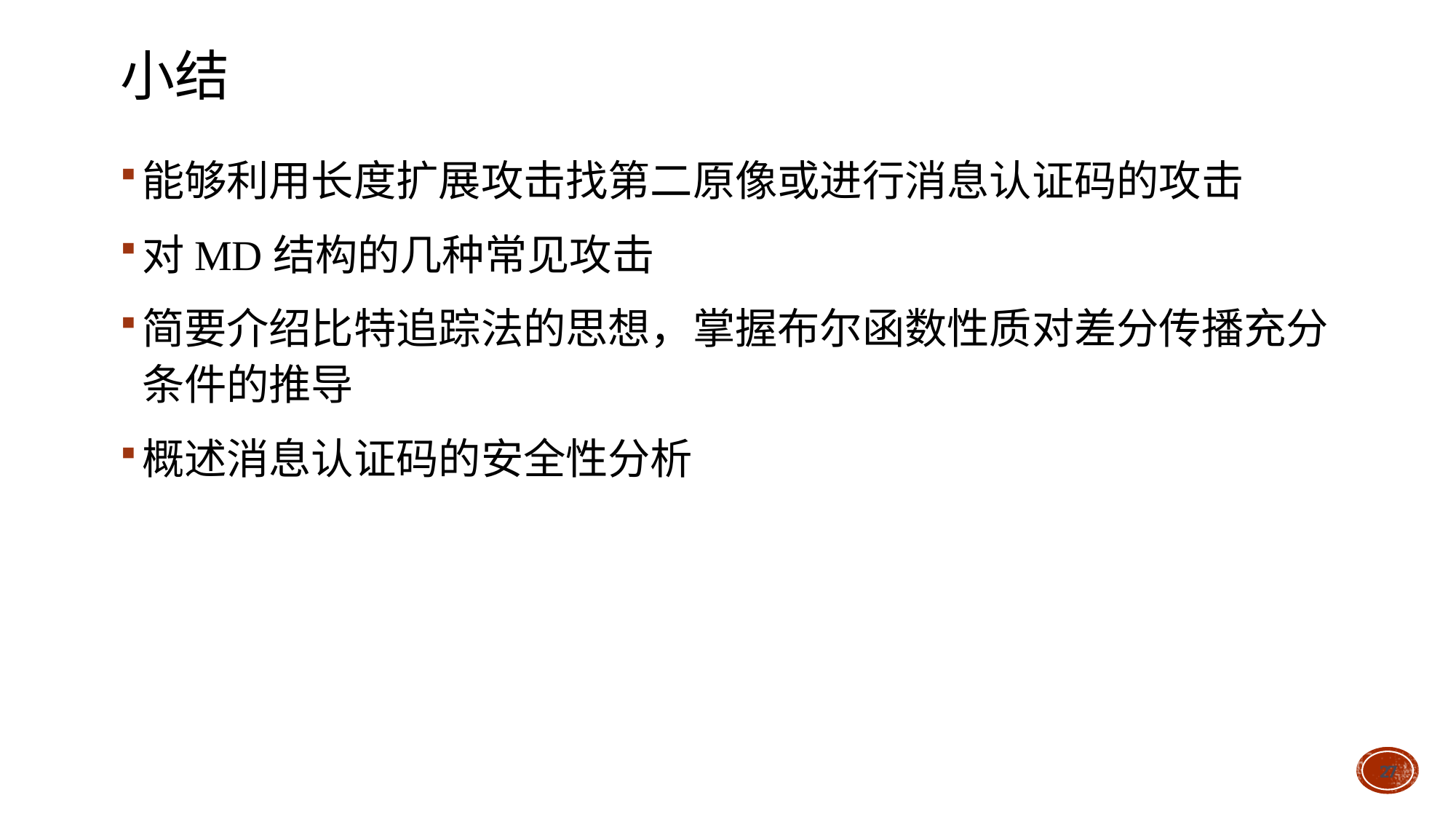

# 小结
能够利用长度扩展攻击找第二原像或进行消息认证码的攻击
对MD结构的几种常见攻击
简要介绍比特追踪法的思想，掌握布尔函数性质对差分传播充分条件的推导
概述消息认证码的安全性分析
27